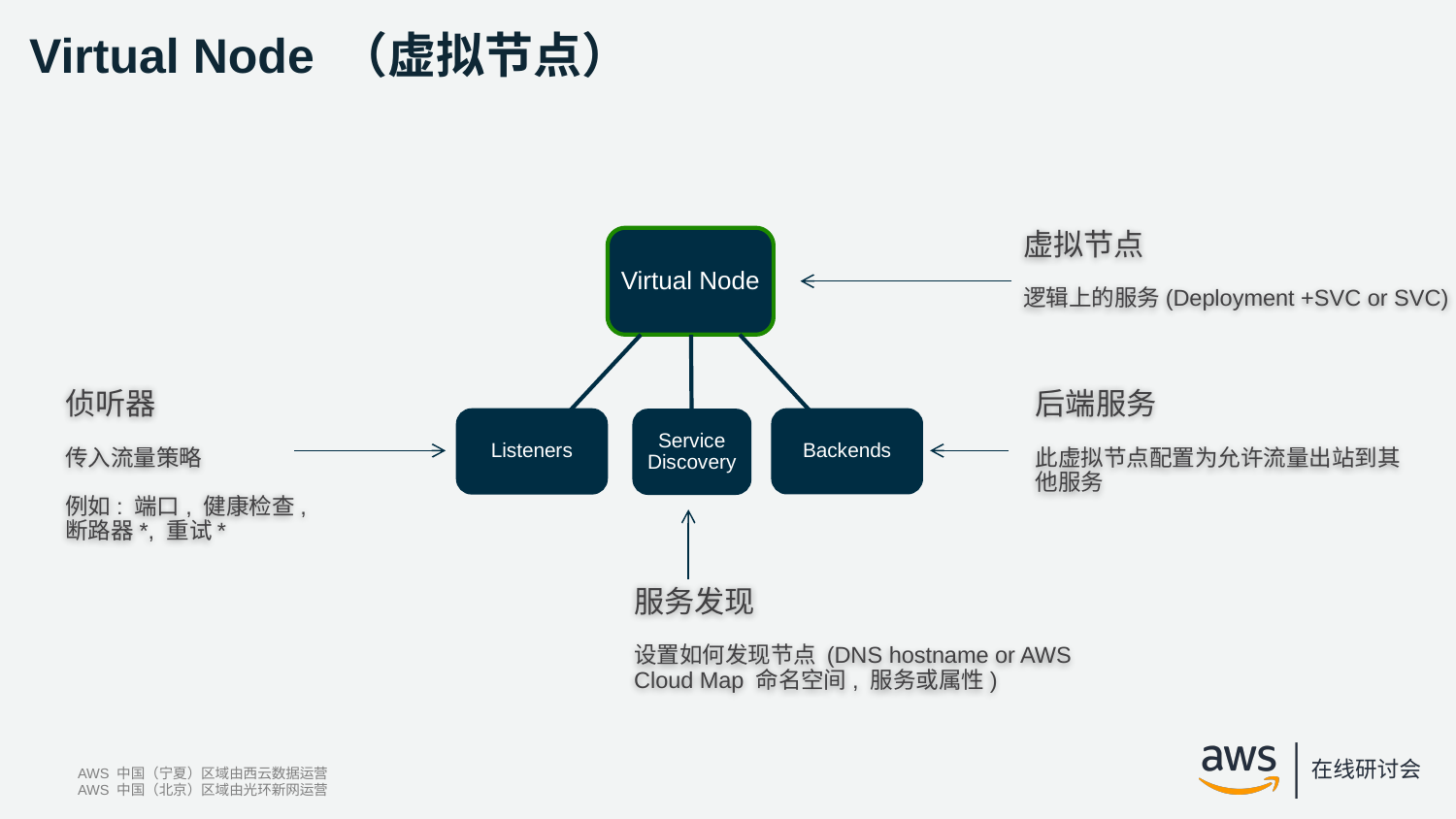

# Virtual Node （虚拟节点）
虚拟节点
逻辑上的服务(Deployment +SVC or SVC)
Virtual Node

Backends
Listeners
Service Discovery
侦听器

传入流量策略

例如: 端口, 健康检查, 断路器*, 重试*

后端服务

此虚拟节点配置为允许流量出站到其他服务

服务发现

设置如何发现节点 (DNS hostname or AWS Cloud Map 命名空间, 服务或属性)